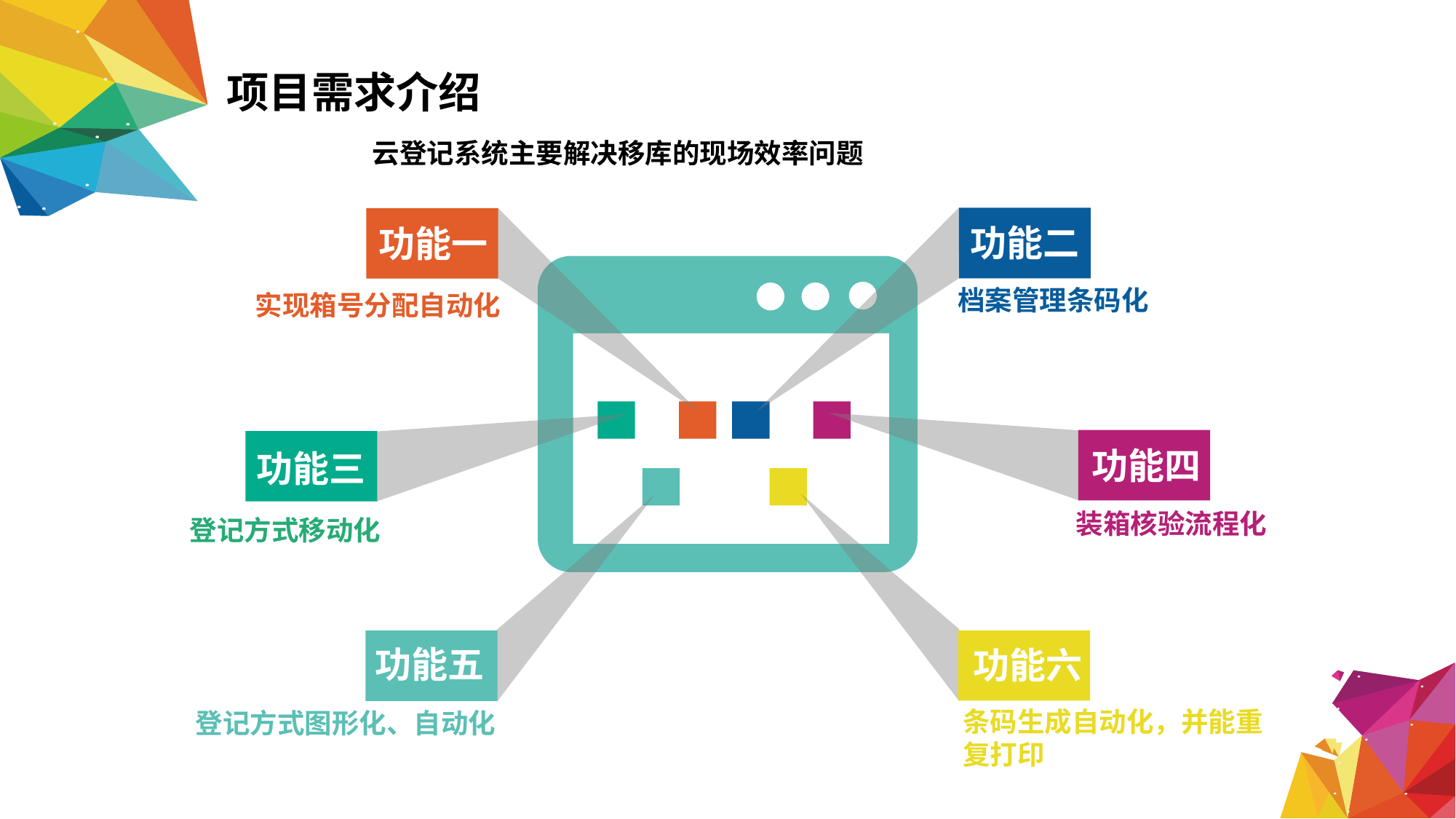

项目需求介绍
云登记系统主要解决移库的现场效率问题

功能二

功能一

档案管理条码化
实现箱号分配自动化

功能四

功能三

装箱核验流程化
登记方式移动化

功能六

功能五

条码生成自动化，并能重复打印
登记方式图形化、自动化